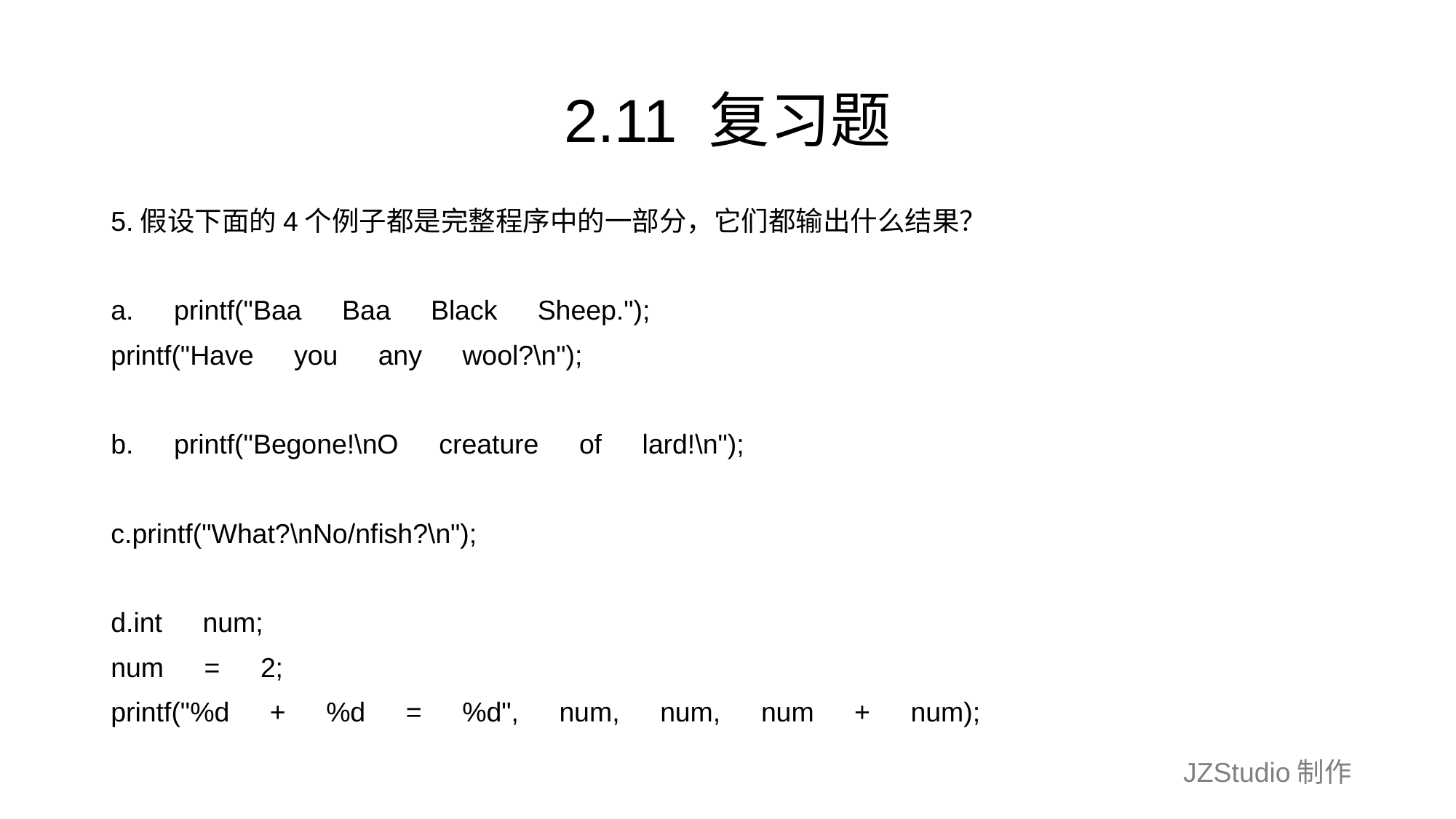

# 2.11 复习题
5.假设下面的4个例子都是完整程序中的一部分，它们都输出什么结果？

a.　printf("Baa　Baa　Black　Sheep.");
printf("Have　you　any　wool?\n");

b.　printf("Begone!\nO　creature　of　lard!\n");

c.printf("What?\nNo/nfish?\n");

d.int　num;
num　=　2;
printf("%d　+　%d　=　%d",　num,　num,　num　+　num);